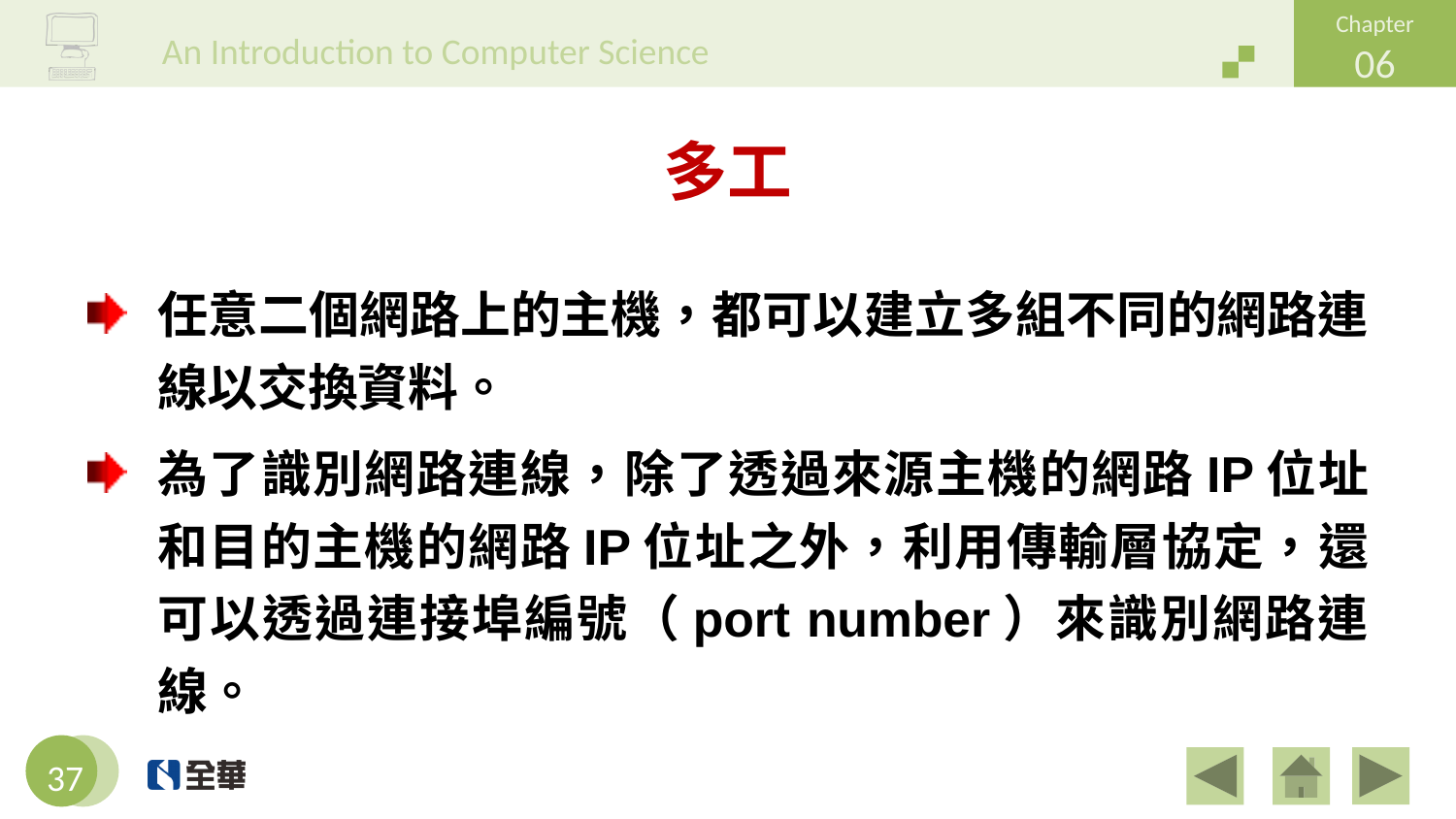

# 多工
任意二個網路上的主機，都可以建立多組不同的網路連線以交換資料。
為了識別網路連線，除了透過來源主機的網路IP位址和目的主機的網路IP位址之外，利用傳輸層協定，還可以透過連接埠編號（port number）來識別網路連線。